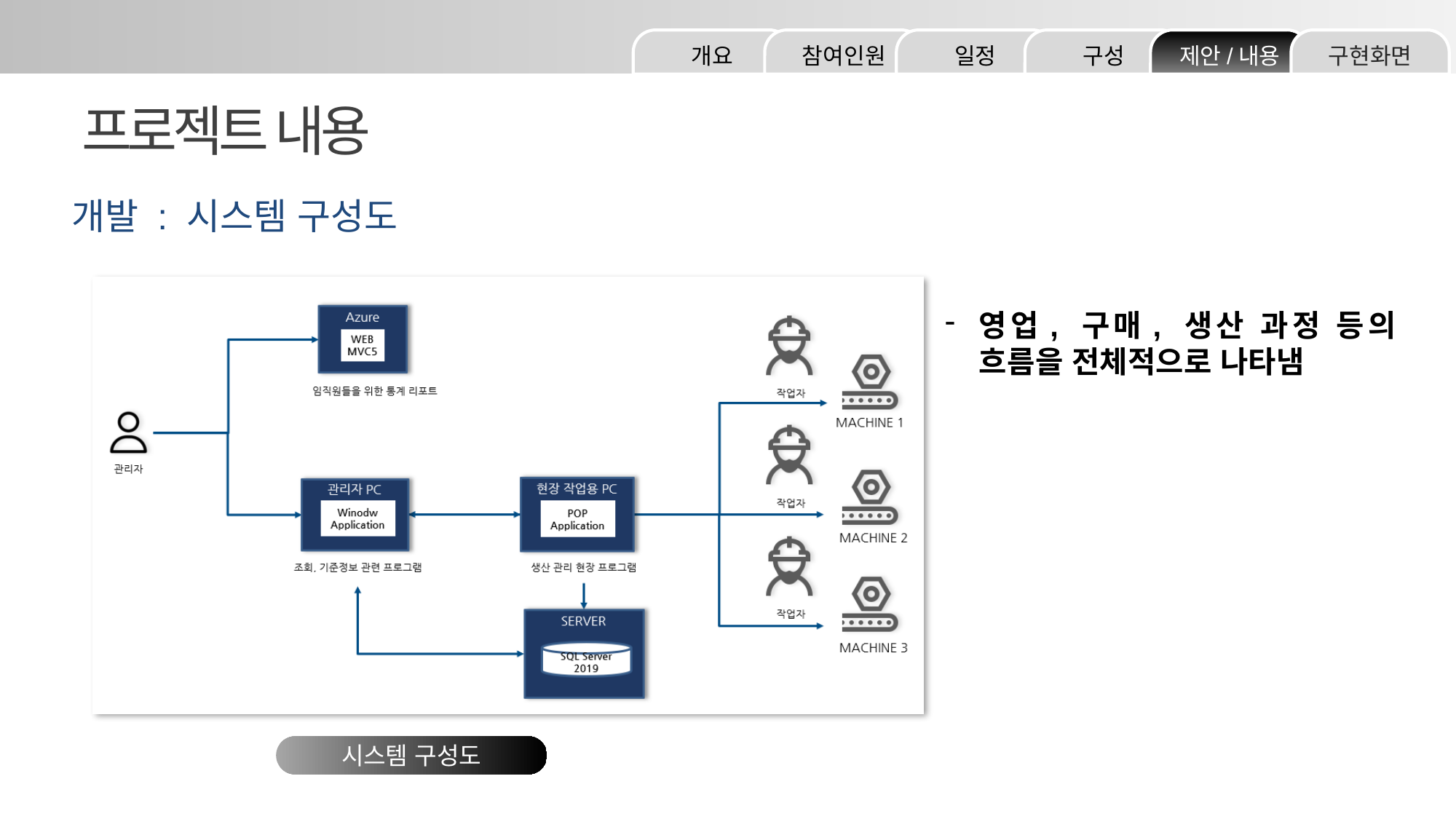

구현화면
제안/내용
구성
일정
참여인원
개요

프로젝트 내용
개발 : 시스템 구성도

영업, 구매, 생산 과정 등의 흐름을 전체적으로 나타냄
시스템 구성도